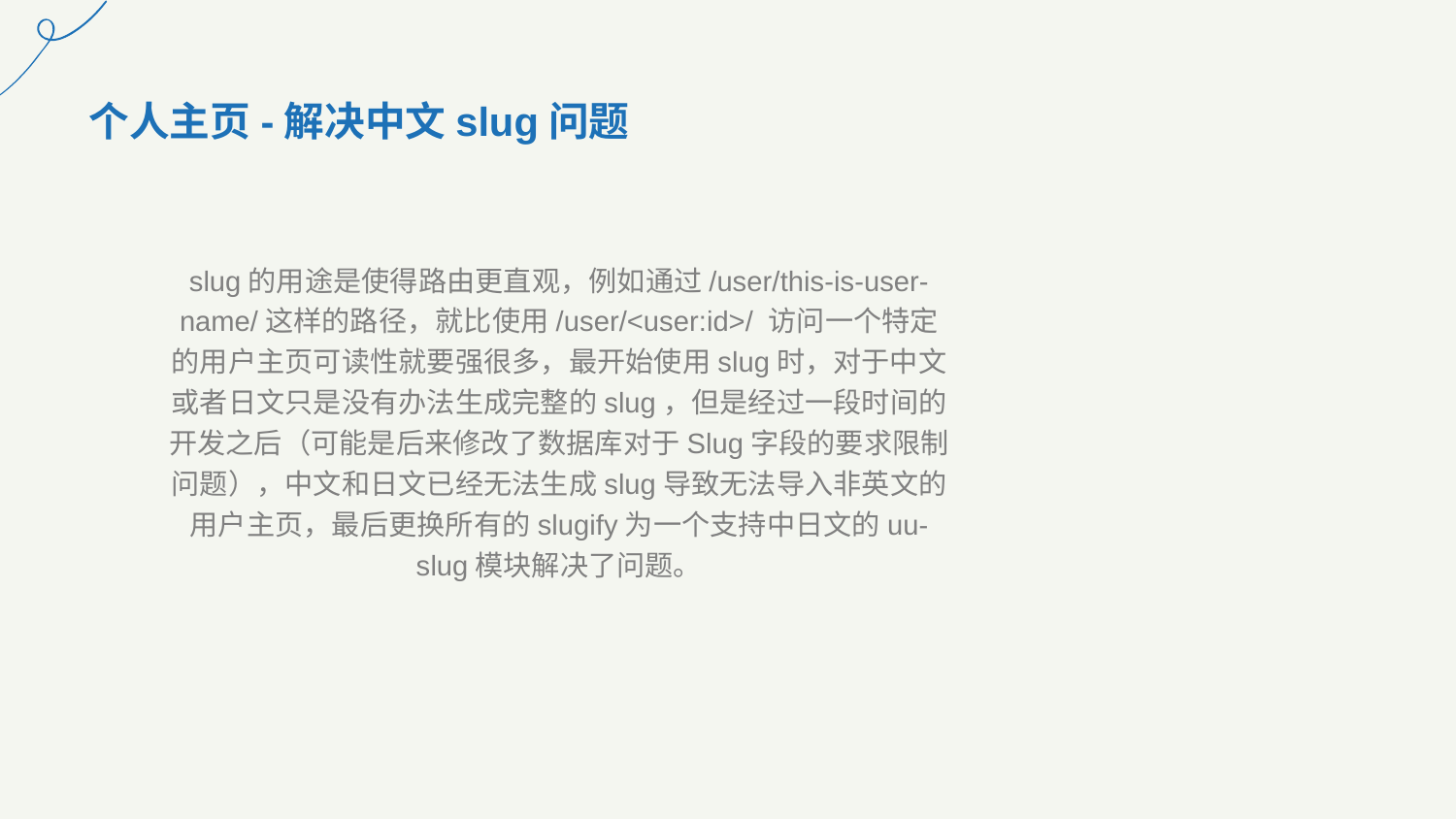

个人主页-解决中文slug问题
slug的用途是使得路由更直观，例如通过/user/this-is-user-name/这样的路径，就比使用/user/<user:id>/ 访问一个特定的用户主页可读性就要强很多，最开始使用slug时，对于中文或者日文只是没有办法生成完整的slug，但是经过一段时间的开发之后（可能是后来修改了数据库对于Slug字段的要求限制问题），中文和日文已经无法生成slug导致无法导入非英文的用户主页，最后更换所有的slugify为一个支持中日文的uu-slug模块解决了问题。